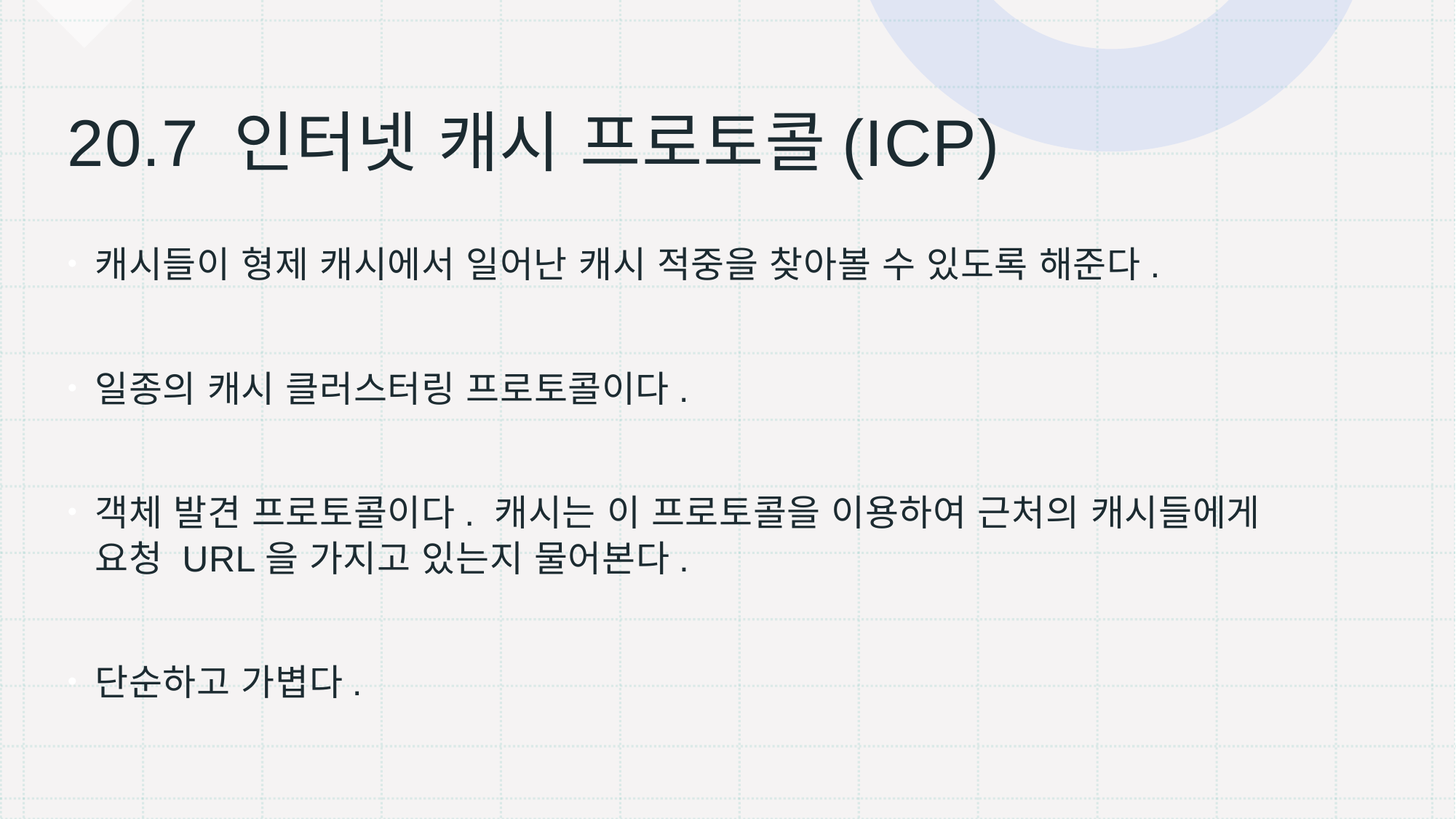

# 20.7 인터넷 캐시 프로토콜(ICP)
캐시들이 형제 캐시에서 일어난 캐시 적중을 찾아볼 수 있도록 해준다.

일종의 캐시 클러스터링 프로토콜이다.

객체 발견 프로토콜이다. 캐시는 이 프로토콜을 이용하여 근처의 캐시들에게 요청 URL을 가지고 있는지 물어본다.

단순하고 가볍다.